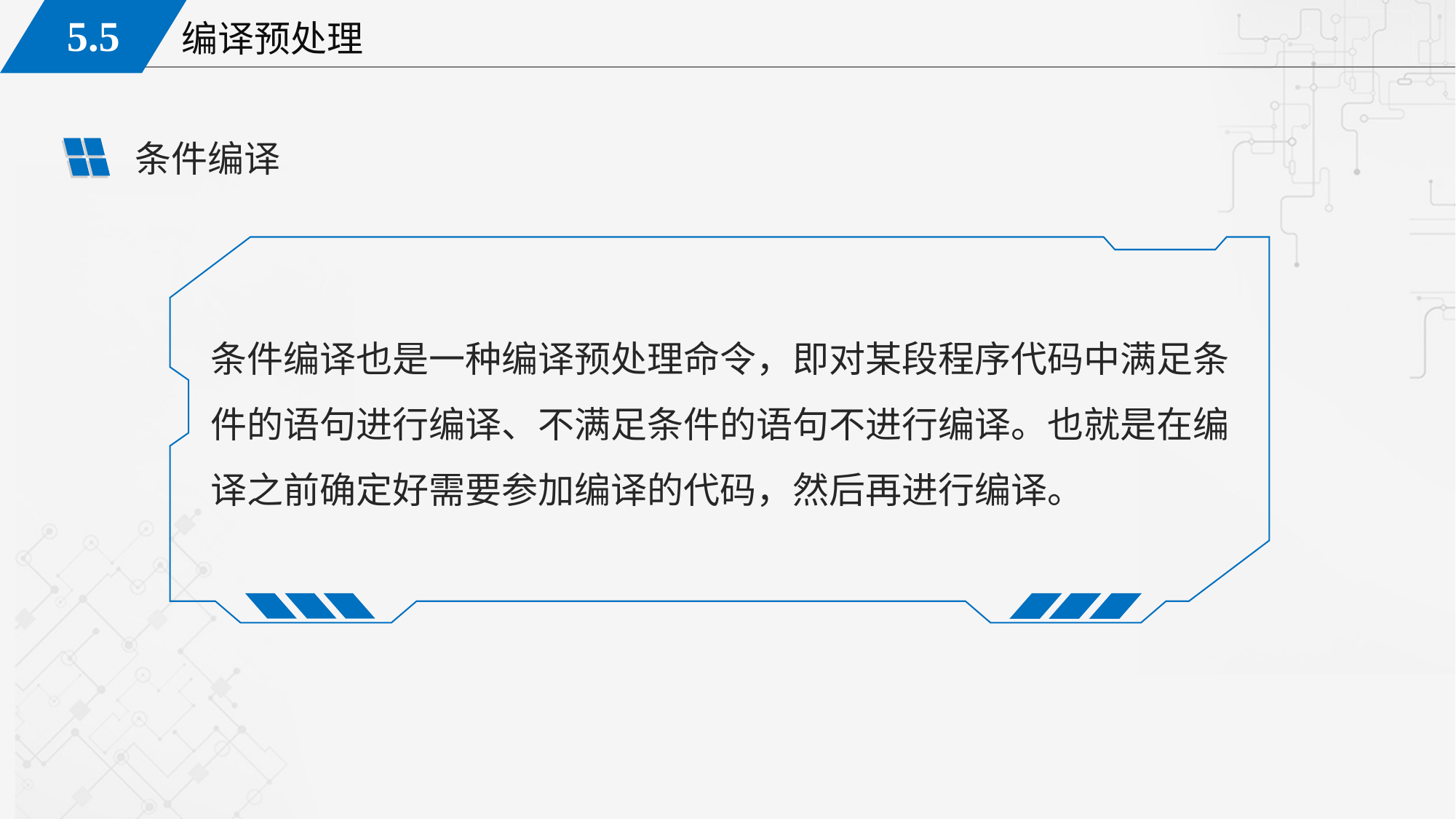

条件编译

条件编译也是一种编译预处理命令，即对某段程序代码中满足条件的语句进行编译、不满足条件的语句不进行编译。也就是在编译之前确定好需要参加编译的代码，然后再进行编译。